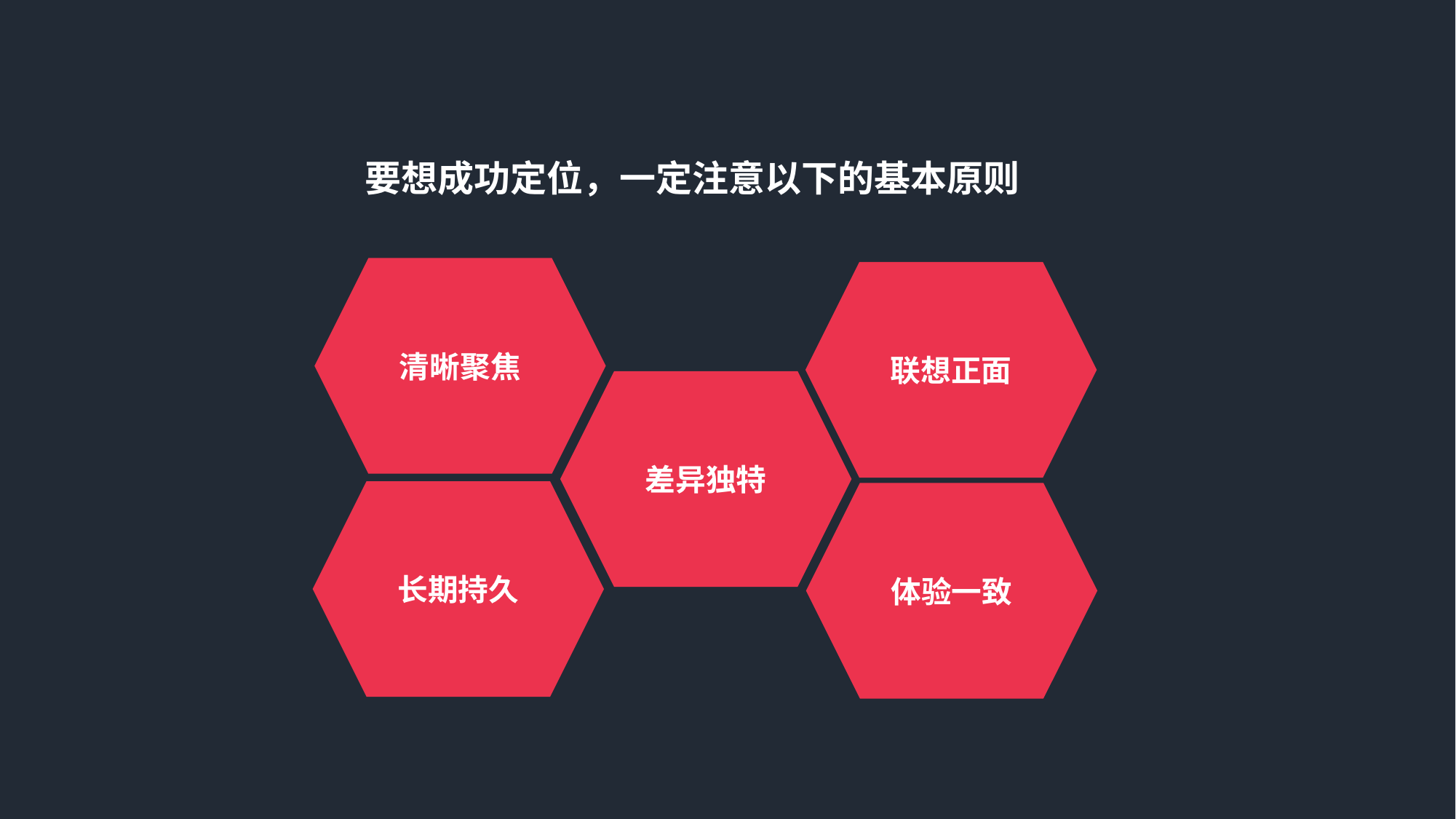

要想成功定位，一定注意以下的基本原则
清晰聚焦
联想正面
差异独特
长期持久
体验一致